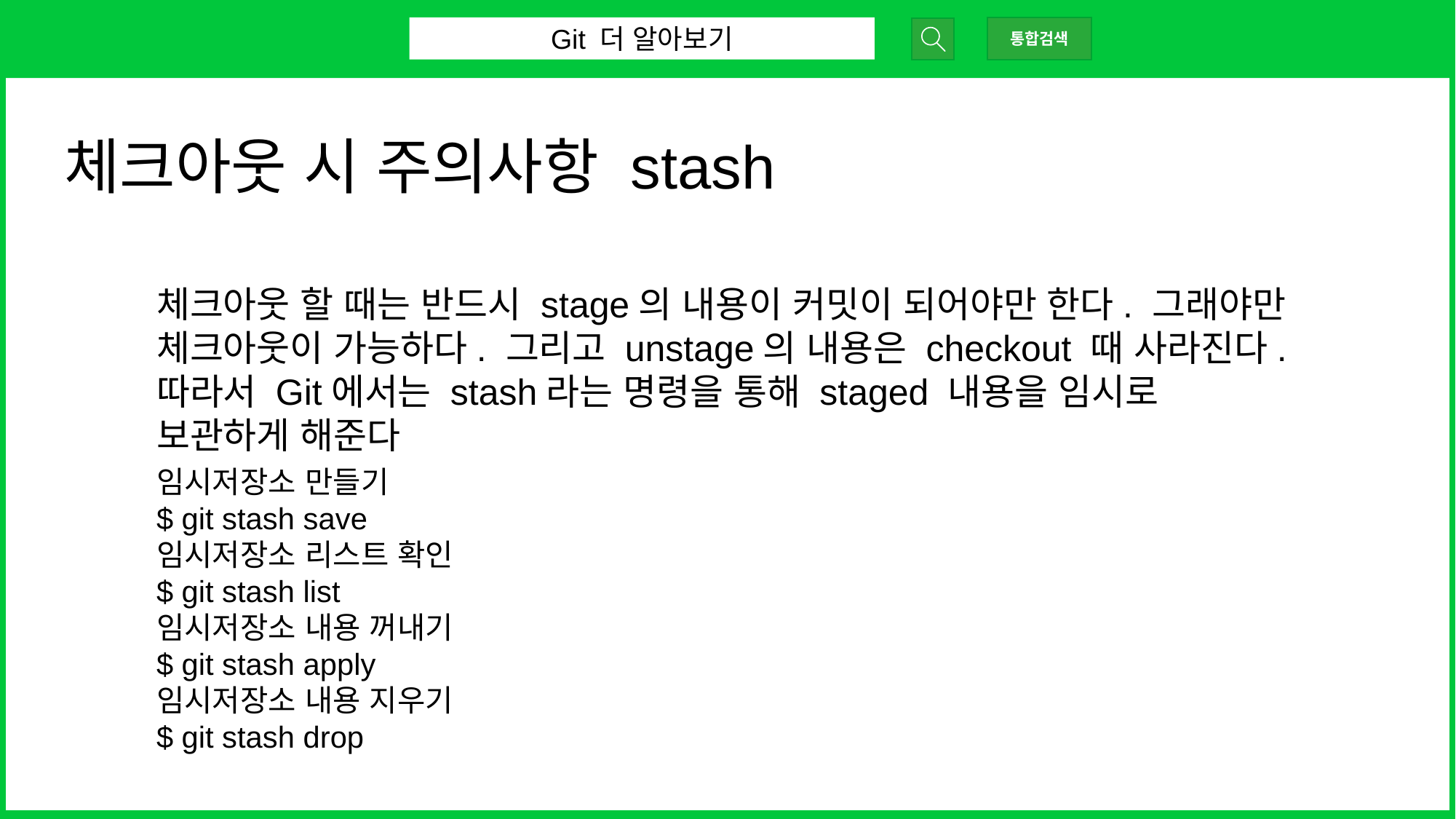

Git 더 알아보기
통합검색

체크아웃 시 주의사항 stash
체크아웃 할 때는 반드시 stage의 내용이 커밋이 되어야만 한다. 그래야만 체크아웃이 가능하다. 그리고 unstage의 내용은 checkout 때 사라진다. 따라서 Git에서는 stash라는 명령을 통해 staged 내용을 임시로 보관하게 해준다
임시저장소 만들기
$ git stash save
임시저장소 리스트 확인
$ git stash list
임시저장소 내용 꺼내기
$ git stash apply
임시저장소 내용 지우기
$ git stash drop